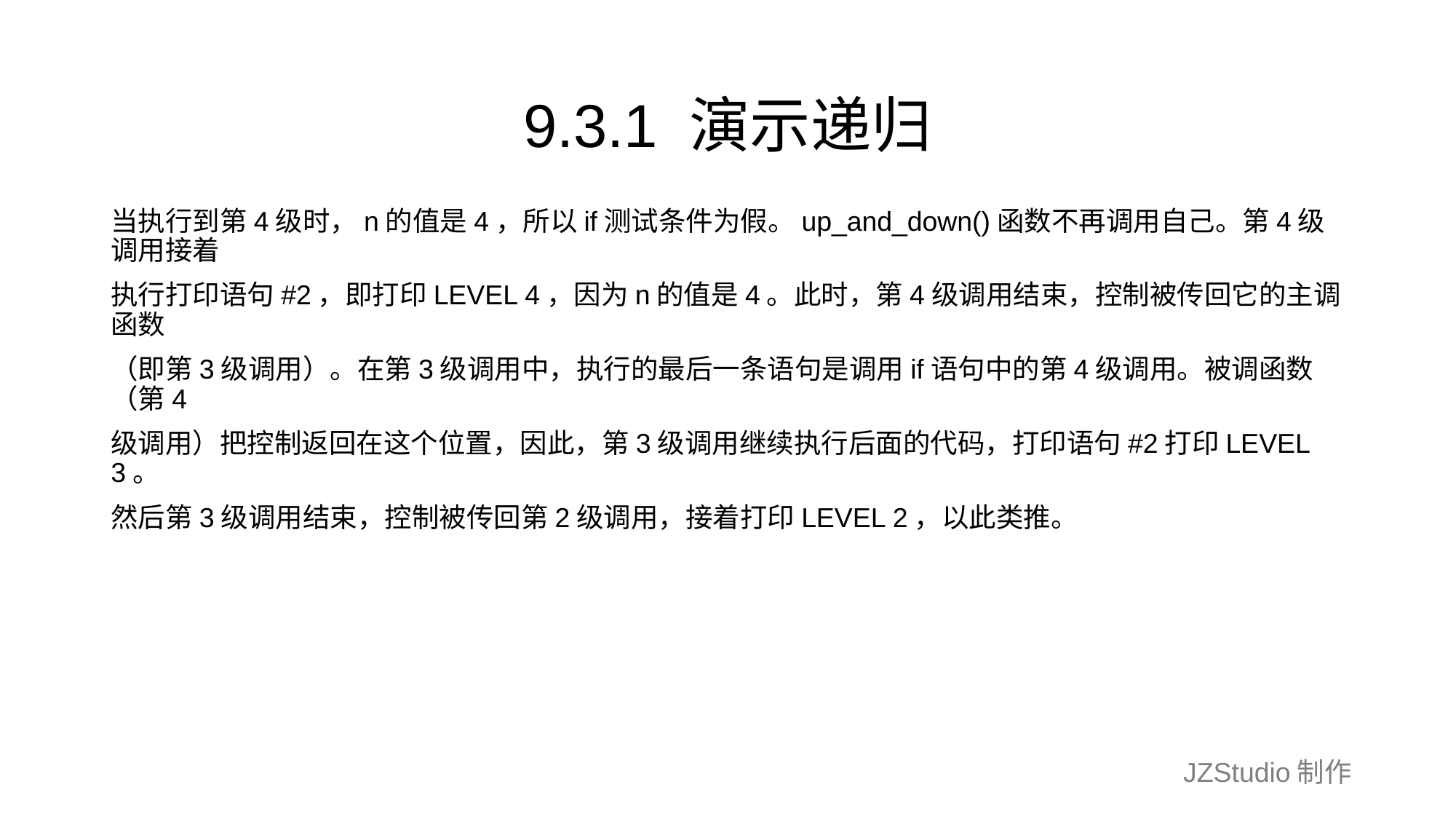

# 9.3.1 演示递归
当执行到第4级时，n的值是4，所以if测试条件为假。up_and_down()函数不再调用自己。第4级调用接着
执行打印语句#2，即打印LEVEL 4，因为n的值是4。此时，第4级调用结束，控制被传回它的主调函数
（即第3级调用）。在第3级调用中，执行的最后一条语句是调用if语句中的第4级调用。被调函数（第4
级调用）把控制返回在这个位置，因此，第3级调用继续执行后面的代码，打印语句#2打印LEVEL 3。
然后第3级调用结束，控制被传回第2级调用，接着打印LEVEL 2，以此类推。